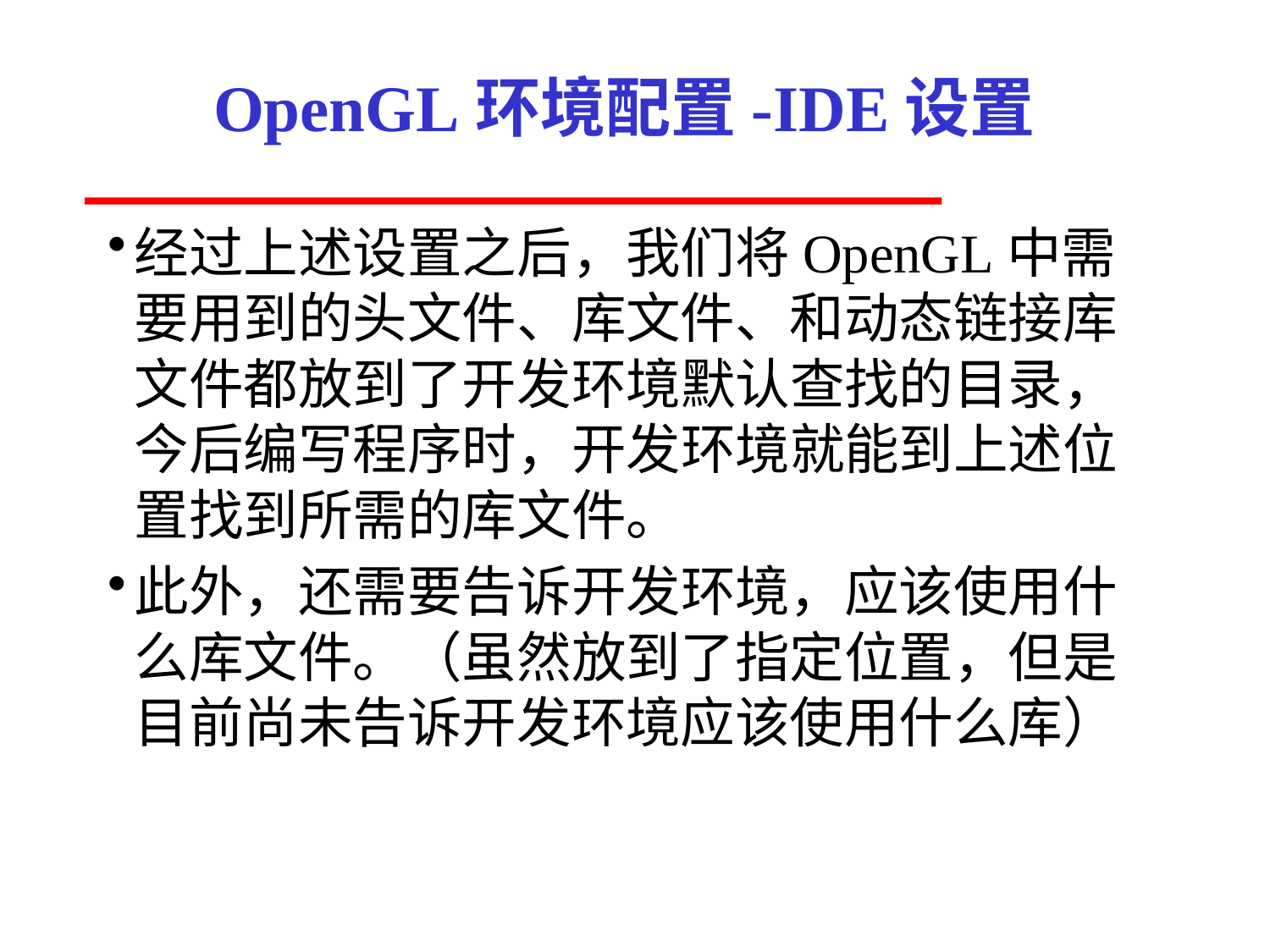

# OpenGL环境配置-IDE设置
经过上述设置之后，我们将OpenGL中需要用到的头文件、库文件、和动态链接库文件都放到了开发环境默认查找的目录，今后编写程序时，开发环境就能到上述位置找到所需的库文件。
此外，还需要告诉开发环境，应该使用什么库文件。（虽然放到了指定位置，但是目前尚未告诉开发环境应该使用什么库）
48